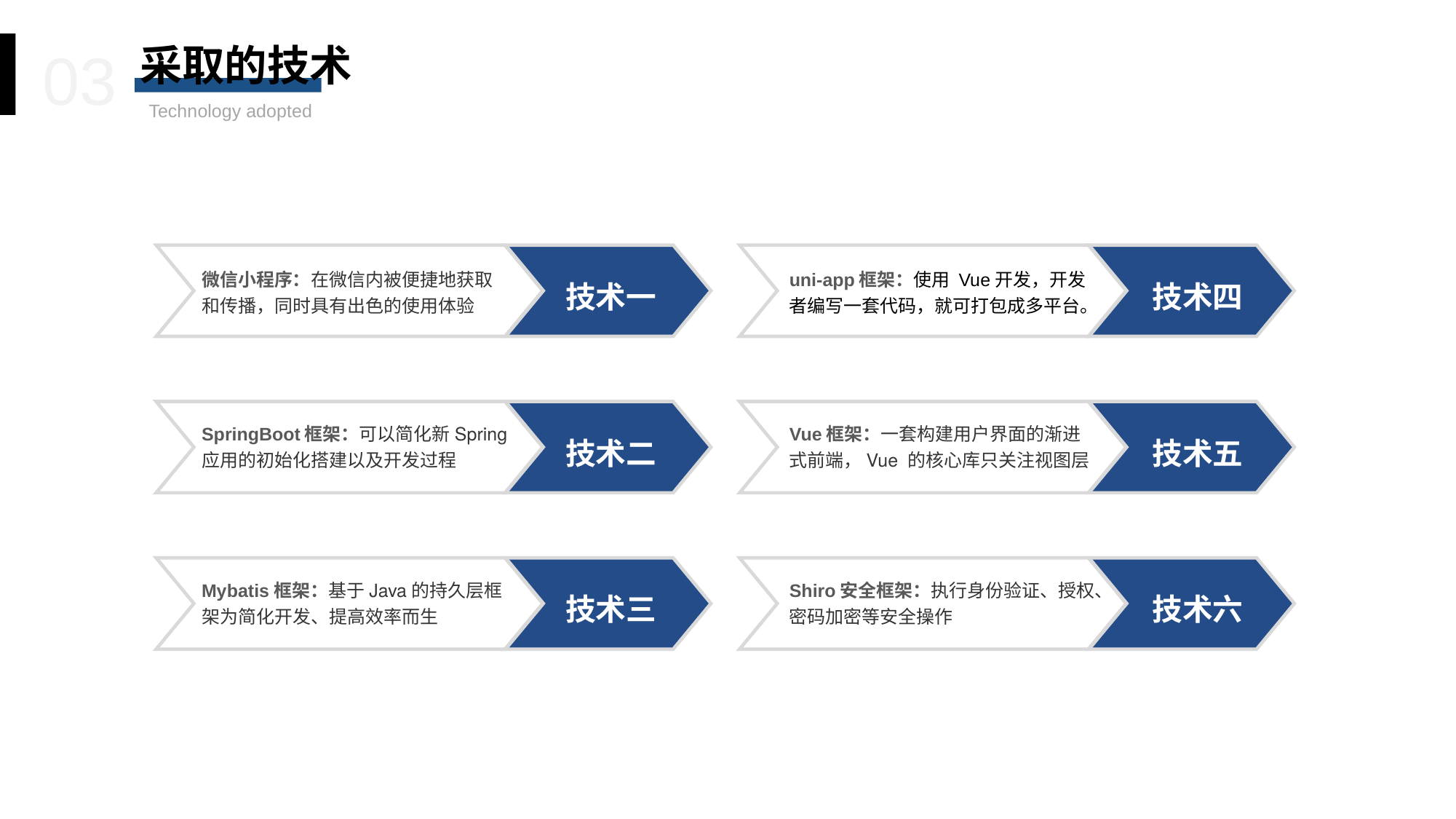

03
采取的技术
Technology adopted

微信小程序：在微信内被便捷地获取和传播，同时具有出色的使用体验
技术一

uni-app框架：使用 Vue开发，开发者编写一套代码，就可打包成多平台。
技术四

SpringBoot框架：可以简化新Spring应用的初始化搭建以及开发过程
技术二

Vue框架：一套构建用户界面的渐进式前端，Vue 的核心库只关注视图层

技术五

Mybatis框架：基于Java的持久层框架为简化开发、提高效率而生

技术三

Shiro安全框架：执行身份验证、授权、密码加密等安全操作
技术六